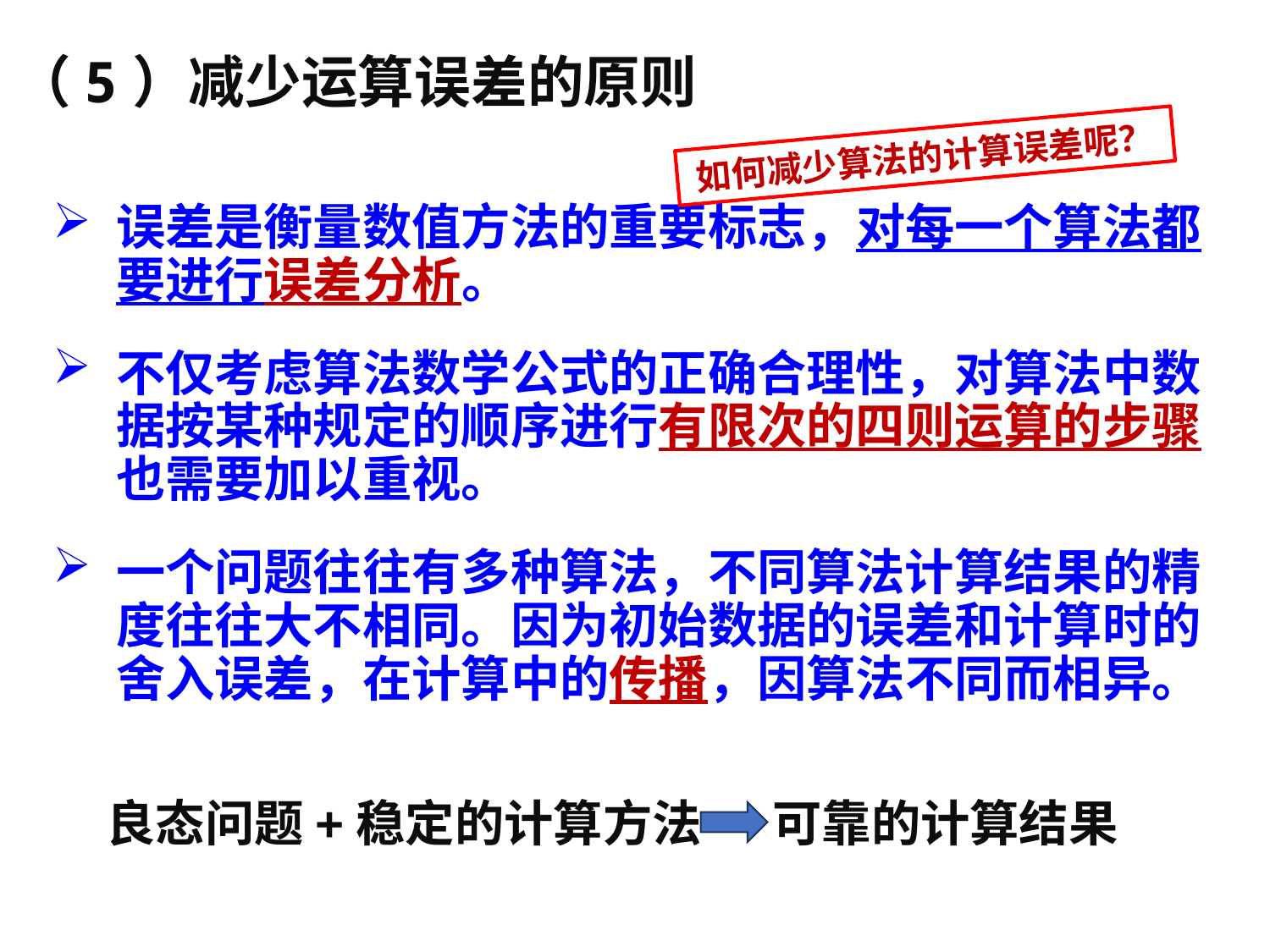

# （5）减少运算误差的原则
如何减少算法的计算误差呢？
误差是衡量数值方法的重要标志，对每一个算法都要进行误差分析。

不仅考虑算法数学公式的正确合理性，对算法中数据按某种规定的顺序进行有限次的四则运算的步骤也需要加以重视。

一个问题往往有多种算法，不同算法计算结果的精度往往大不相同。因为初始数据的误差和计算时的舍入误差，在计算中的传播，因算法不同而相异。
良态问题+稳定的计算方法
可靠的计算结果